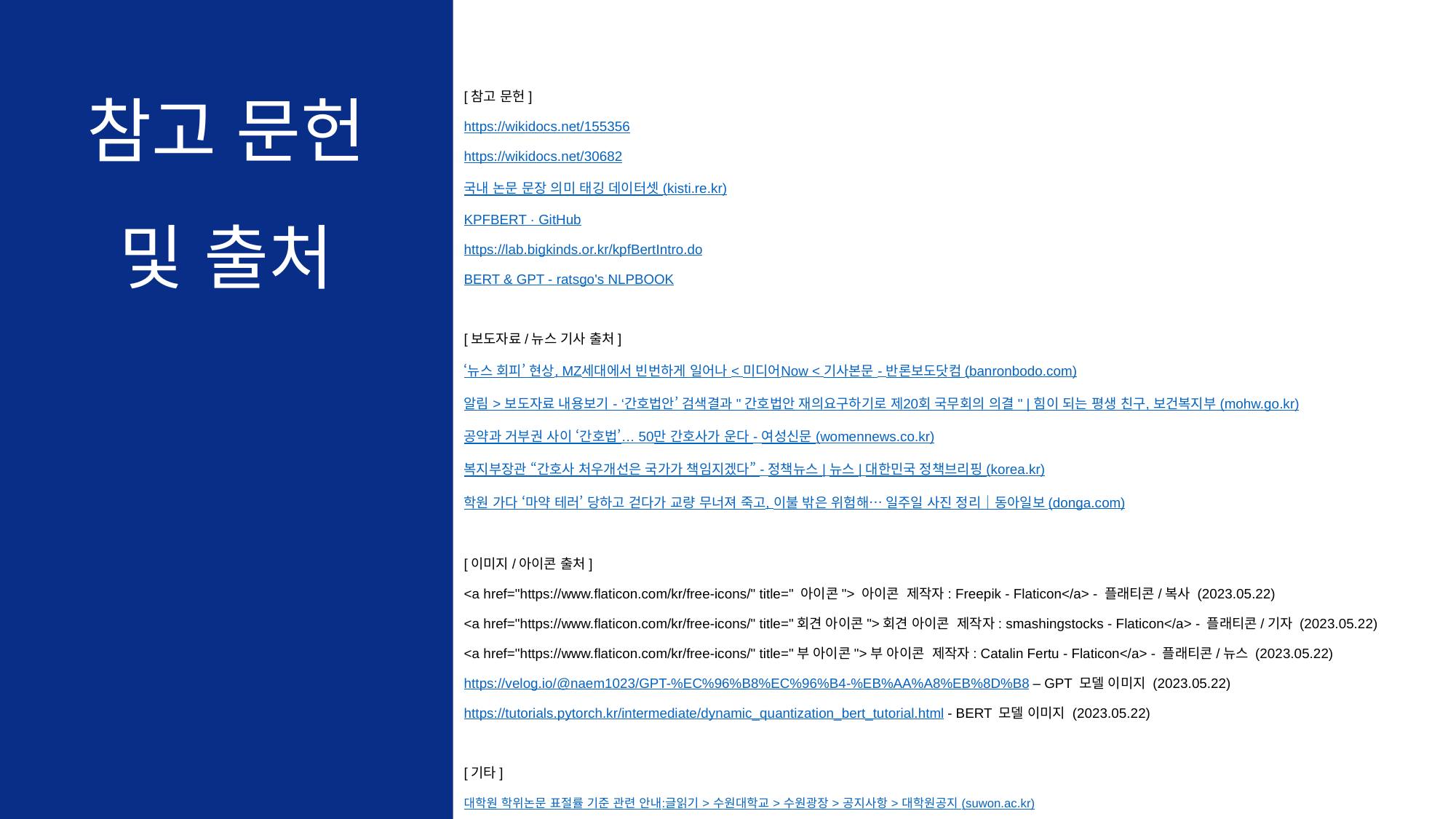

# 참고 문헌 및 출처
[참고 문헌]
https://wikidocs.net/155356
https://wikidocs.net/30682
국내 논문 문장 의미 태깅 데이터셋 (kisti.re.kr)
KPFBERT · GitHub
https://lab.bigkinds.or.kr/kpfBertIntro.do
BERT & GPT - ratsgo's NLPBOOK

[보도자료/뉴스 기사 출처]
‘뉴스 회피’ 현상, MZ세대에서 빈번하게 일어나 < 미디어Now < 기사본문 - 반론보도닷컴 (banronbodo.com)
알림 > 보도자료 내용보기 - ‘간호법안’ 검색결과 " 간호법안 재의요구하기로 제20회 국무회의 의결 " | 힘이 되는 평생 친구, 보건복지부 (mohw.go.kr)
공약과 거부권 사이 ‘간호법’… 50만 간호사가 운다 - 여성신문 (womennews.co.kr)
복지부장관 “간호사 처우개선은 국가가 책임지겠다” - 정책뉴스 | 뉴스 | 대한민국 정책브리핑 (korea.kr)
학원 가다 ‘마약 테러’ 당하고 걷다가 교량 무너져 죽고, 이불 밖은 위험해… 일주일 사진 정리｜동아일보 (donga.com)

[이미지/아이콘 출처]
<a href="https://www.flaticon.com/kr/free-icons/" title=" 아이콘"> 아이콘  제작자: Freepik - Flaticon</a> - 플래티콘/복사 (2023.05.22)
<a href="https://www.flaticon.com/kr/free-icons/" title="회견 아이콘">회견 아이콘  제작자: smashingstocks - Flaticon</a> - 플래티콘/기자 (2023.05.22)
<a href="https://www.flaticon.com/kr/free-icons/" title="부 아이콘">부 아이콘  제작자: Catalin Fertu - Flaticon</a> - 플래티콘/뉴스 (2023.05.22)
https://velog.io/@naem1023/GPT-%EC%96%B8%EC%96%B4-%EB%AA%A8%EB%8D%B8 – GPT 모델 이미지 (2023.05.22)
https://tutorials.pytorch.kr/intermediate/dynamic_quantization_bert_tutorial.html - BERT 모델 이미지 (2023.05.22)

[기타]
대학원 학위논문 표절률 기준 관련 안내:글읽기 > 수원대학교 > 수원광장 > 공지사항 > 대학원공지 (suwon.ac.kr)